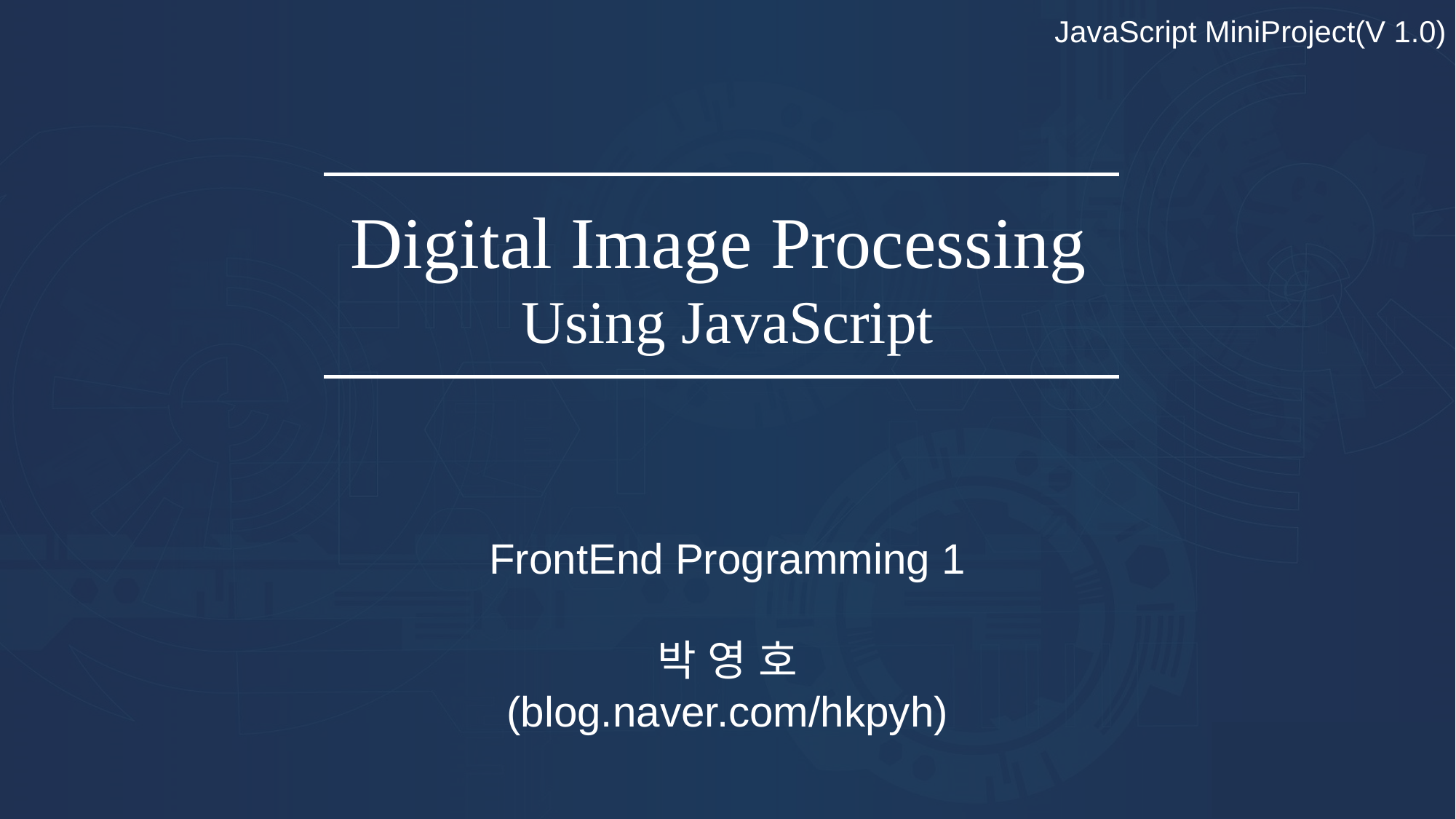

JavaScript MiniProject(V 1.0)
Digital Image Processing
Using JavaScript
FrontEnd Programming 1

박 영 호
(blog.naver.com/hkpyh)